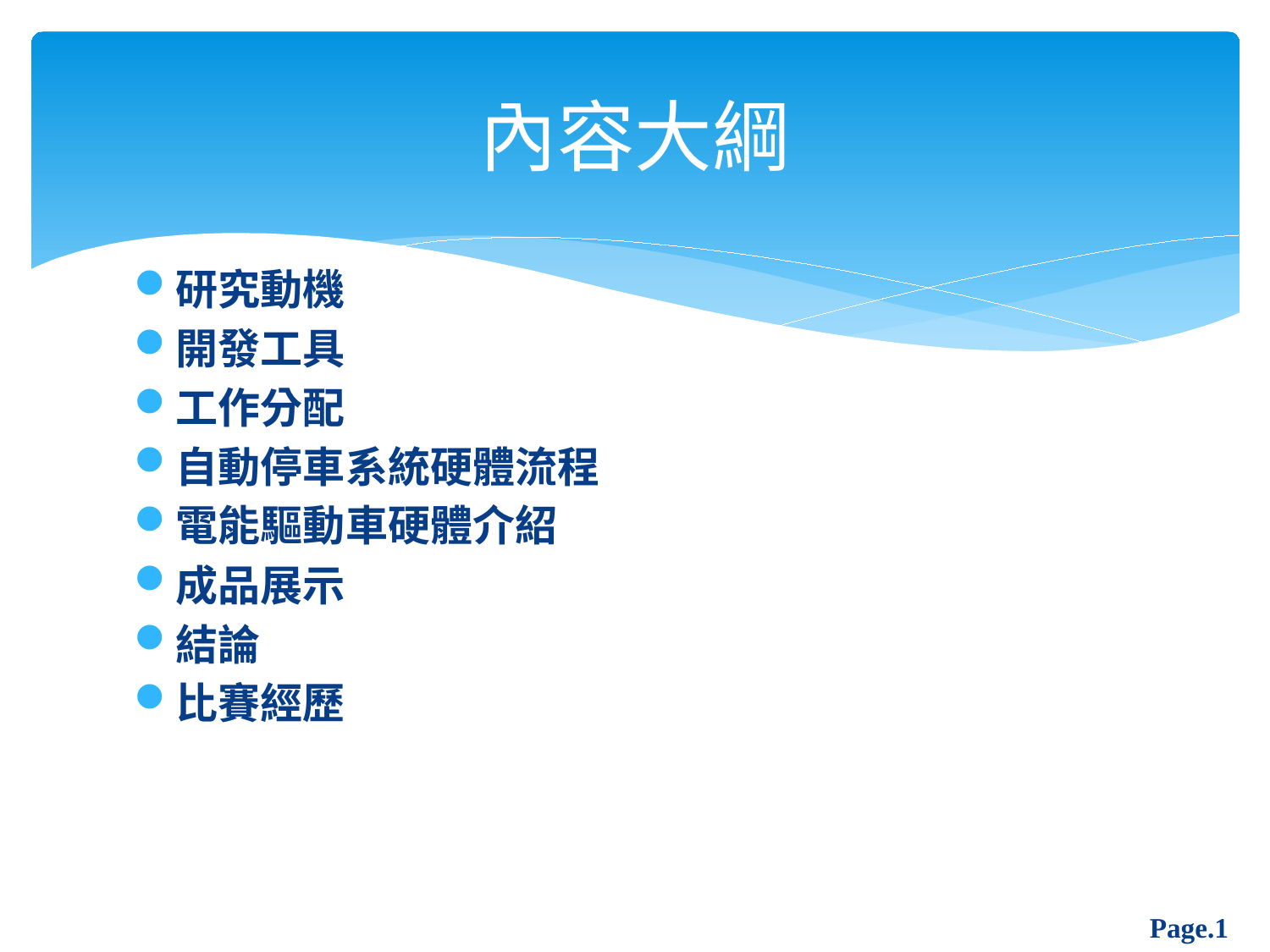

# 內容大綱
研究動機
開發工具
工作分配
自動停車系統硬體流程
電能驅動車硬體介紹
成品展示
結論
比賽經歷

Page.1